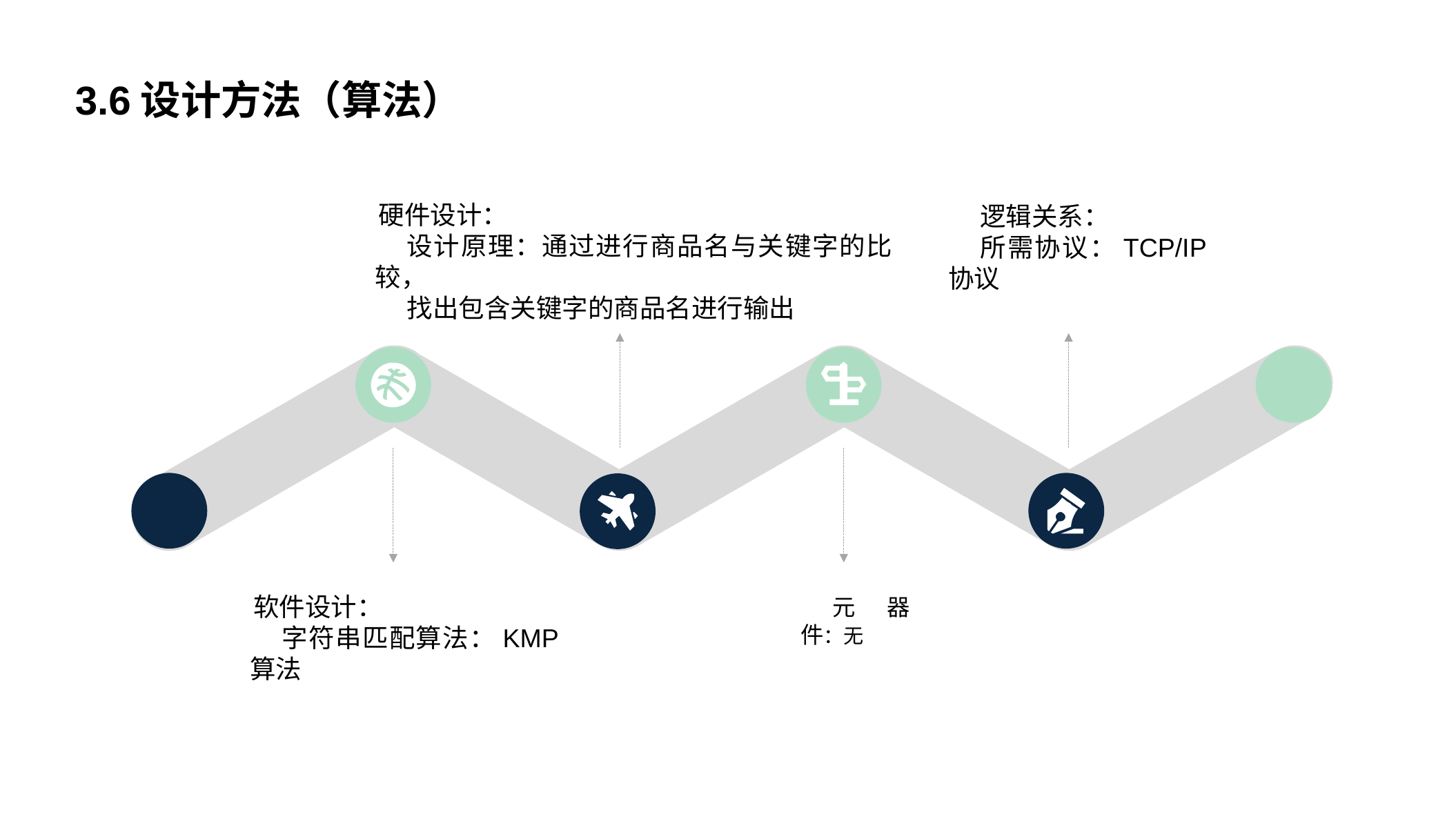

3.6设计方法（算法）

硬件设计：
设计原理：通过进行商品名与关键字的比较，
找出包含关键字的商品名进行输出
逻辑关系：
所需协议：TCP/IP协议
软件设计：
字符串匹配算法：KMP算法
元器件：无